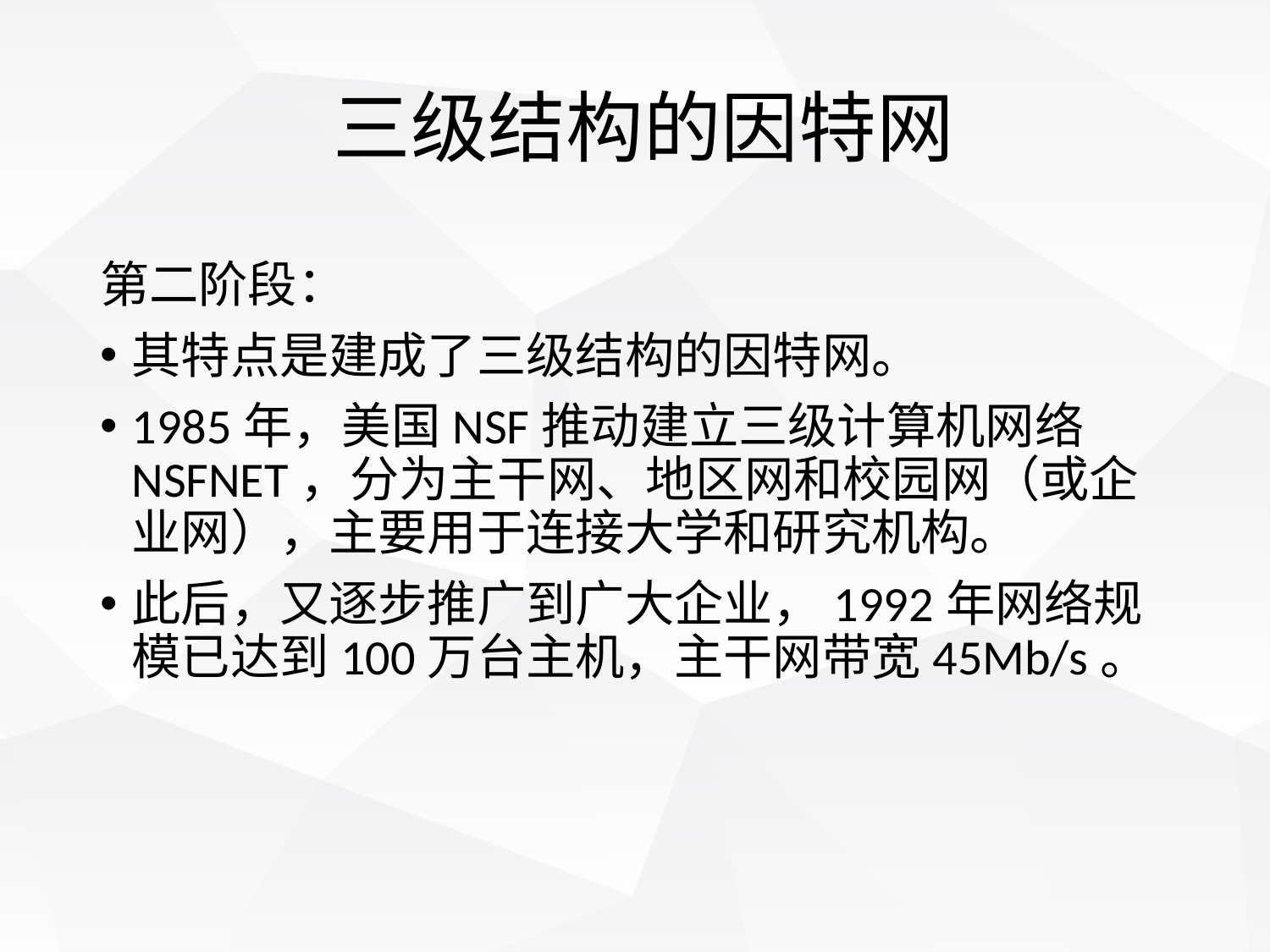

# 三级结构的因特网
第二阶段：
其特点是建成了三级结构的因特网。
1985年，美国NSF推动建立三级计算机网络NSFNET，分为主干网、地区网和校园网（或企业网），主要用于连接大学和研究机构。
此后，又逐步推广到广大企业，1992年网络规模已达到100万台主机，主干网带宽45Mb/s。